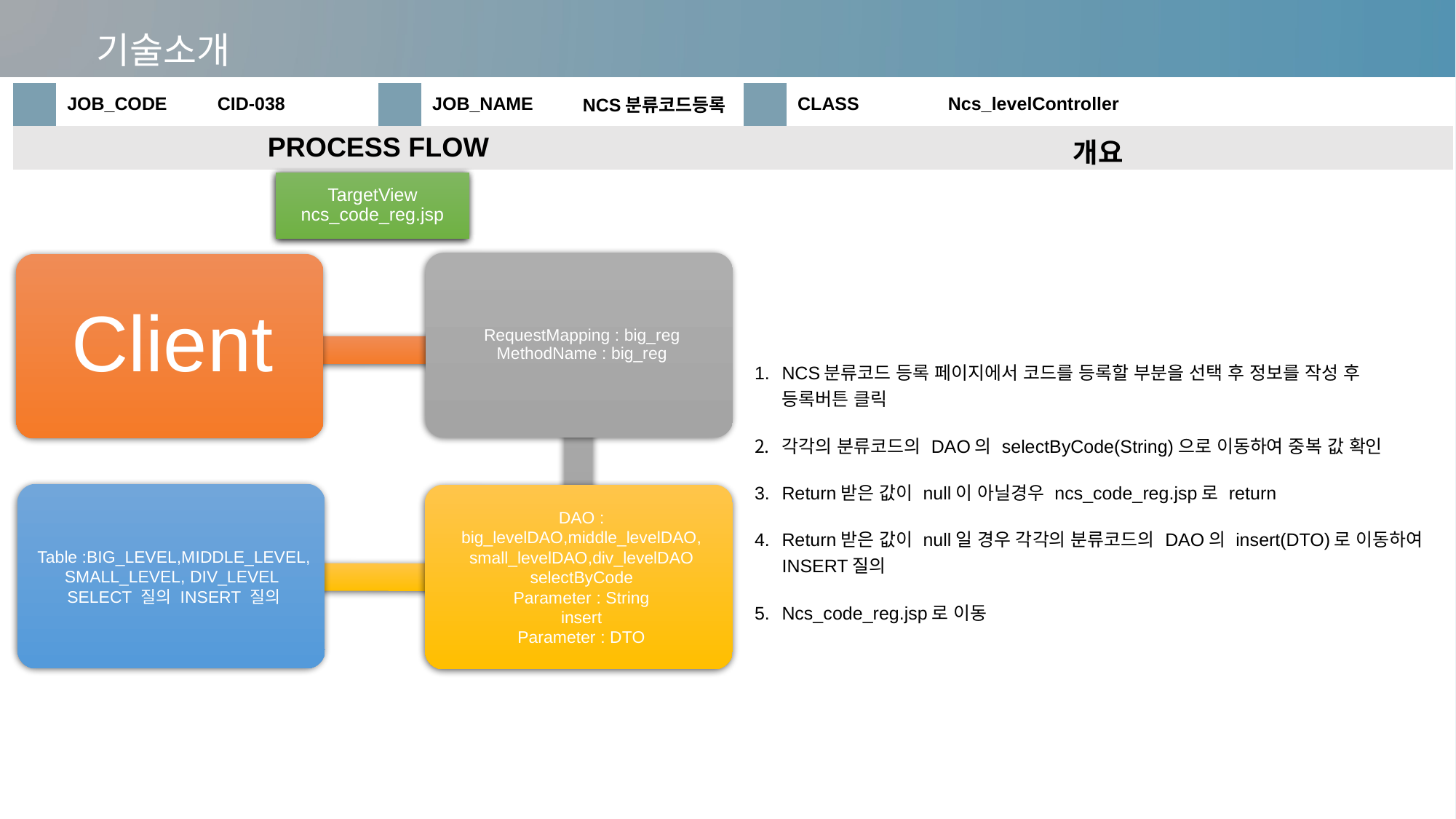

기술소개

|  | JOB\_CODE | CID-038 |  | JOB\_NAME | NCS분류코드등록 |  | CLASS | Ncs\_levelController |
| --- | --- | --- | --- | --- | --- | --- | --- | --- |
| PROCESS FLOW |  |  |  |  |  | 개요 |  |  |
|  |  |  |  |  |  | NCS분류코드 등록 페이지에서 코드를 등록할 부분을 선택 후 정보를 작성 후 등록버튼 클릭 각각의 분류코드의 DAO의 selectByCode(String)으로 이동하여 중복 값 확인 Return받은 값이 null이 아닐경우 ncs\_code\_reg.jsp로 return Return받은 값이 null일 경우 각각의 분류코드의 DAO의 insert(DTO)로 이동하여 INSERT질의 Ncs\_code\_reg.jsp로 이동 |  |  |

TargetView
ncs_code_reg.jsp
Client
RequestMapping : big_reg
MethodName : big_reg
DAO : big_levelDAO,middle_levelDAO,
small_levelDAO,div_levelDAO
selectByCode
Parameter : String
insert
Parameter : DTO
Table :BIG_LEVEL,MIDDLE_LEVEL, SMALL_LEVEL, DIV_LEVEL
SELECT 질의 INSERT 질의